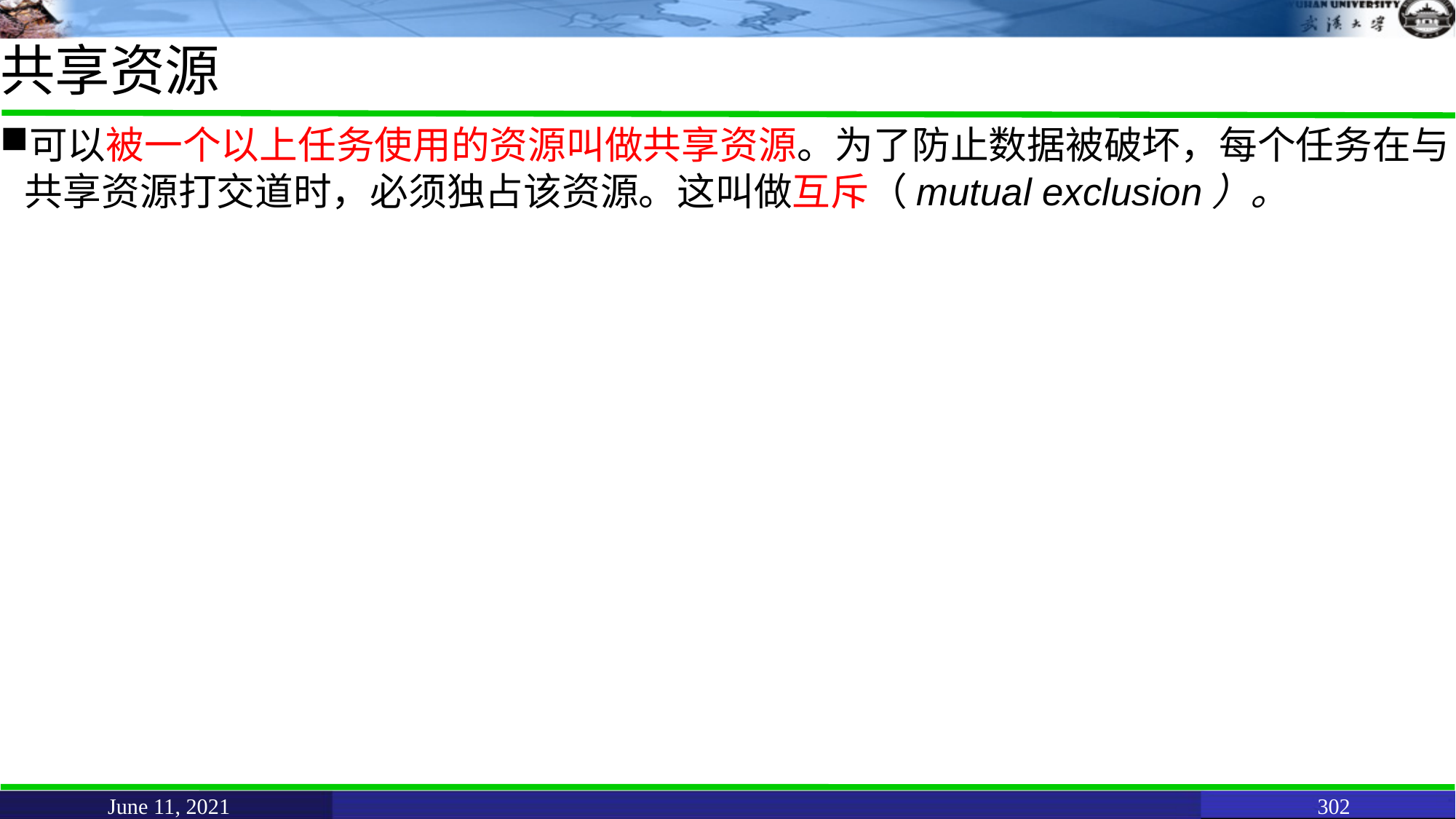

# 共享资源
可以被一个以上任务使用的资源叫做共享资源。为了防止数据被破坏，每个任务在与共享资源打交道时，必须独占该资源。这叫做互斥（mutual exclusion）。

June 11, 2021

302